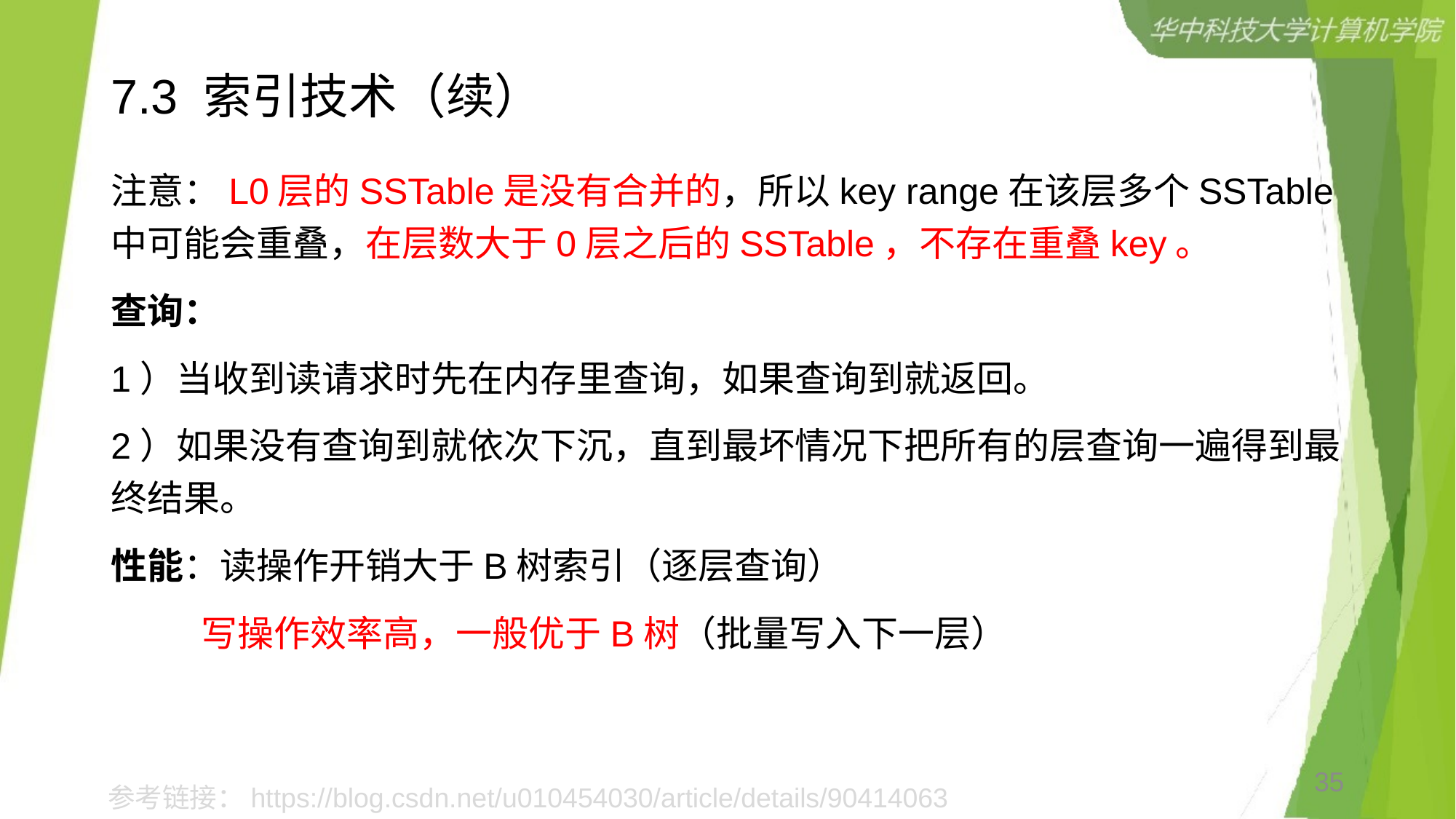

# 7.3 索引技术（续）
注意：L0层的SSTable是没有合并的，所以key range在该层多个SSTable中可能会重叠，在层数大于0层之后的SSTable，不存在重叠key。
查询：
1）当收到读请求时先在内存里查询，如果查询到就返回。
2）如果没有查询到就依次下沉，直到最坏情况下把所有的层查询一遍得到最终结果。
性能：读操作开销大于B树索引（逐层查询）
          写操作效率高，一般优于B树（批量写入下一层）
35
参考链接：https://blog.csdn.net/u010454030/article/details/90414063